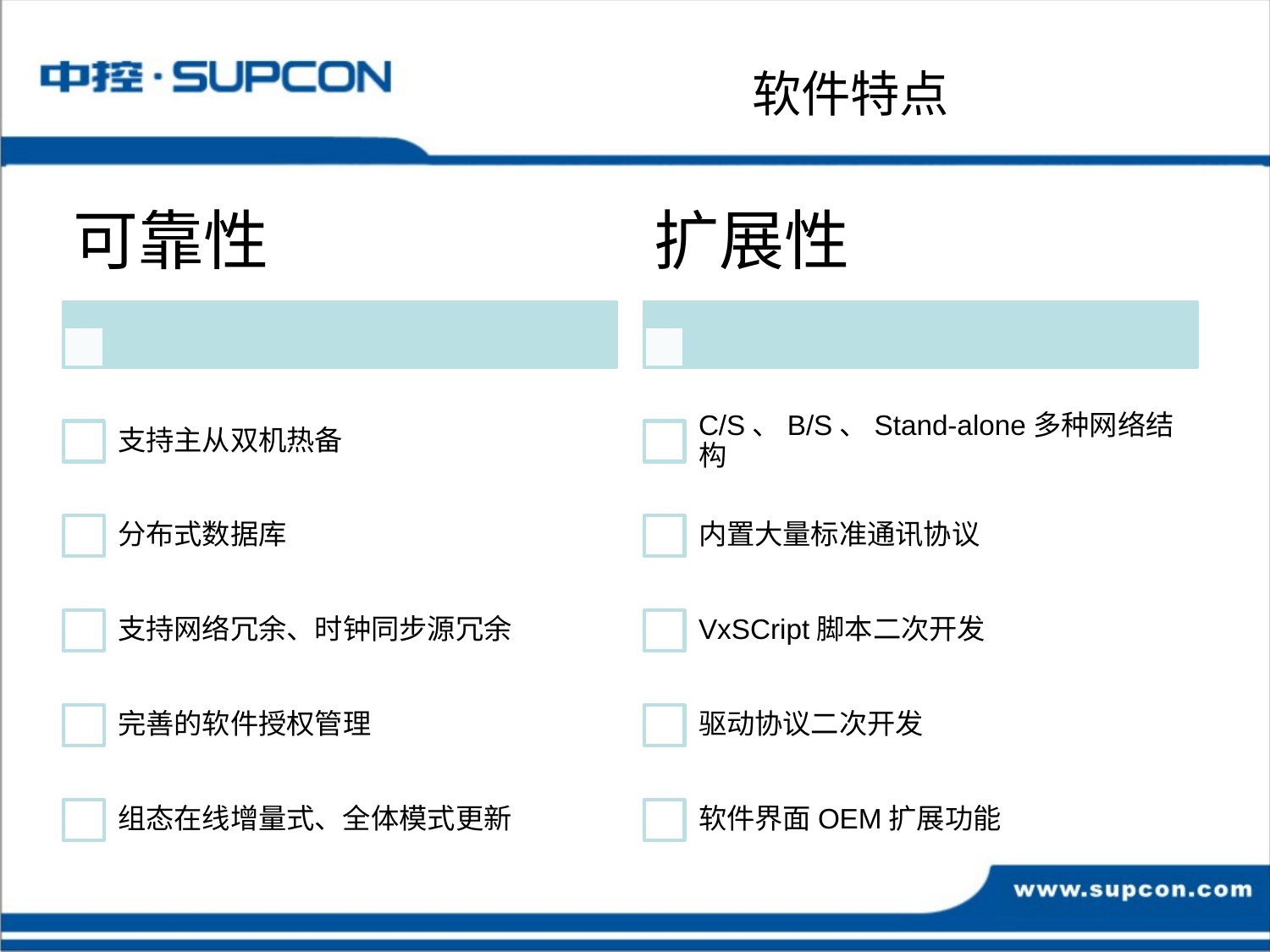

# 软件特点
可靠性
支持主从双机热备
分布式数据库
支持网络冗余、时钟同步源冗余
完善的软件授权管理
组态在线增量式、全体模式更新
扩展性
C/S、B/S、Stand-alone多种网络结构
内置大量标准通讯协议
VxSCript脚本二次开发
驱动协议二次开发
软件界面OEM扩展功能